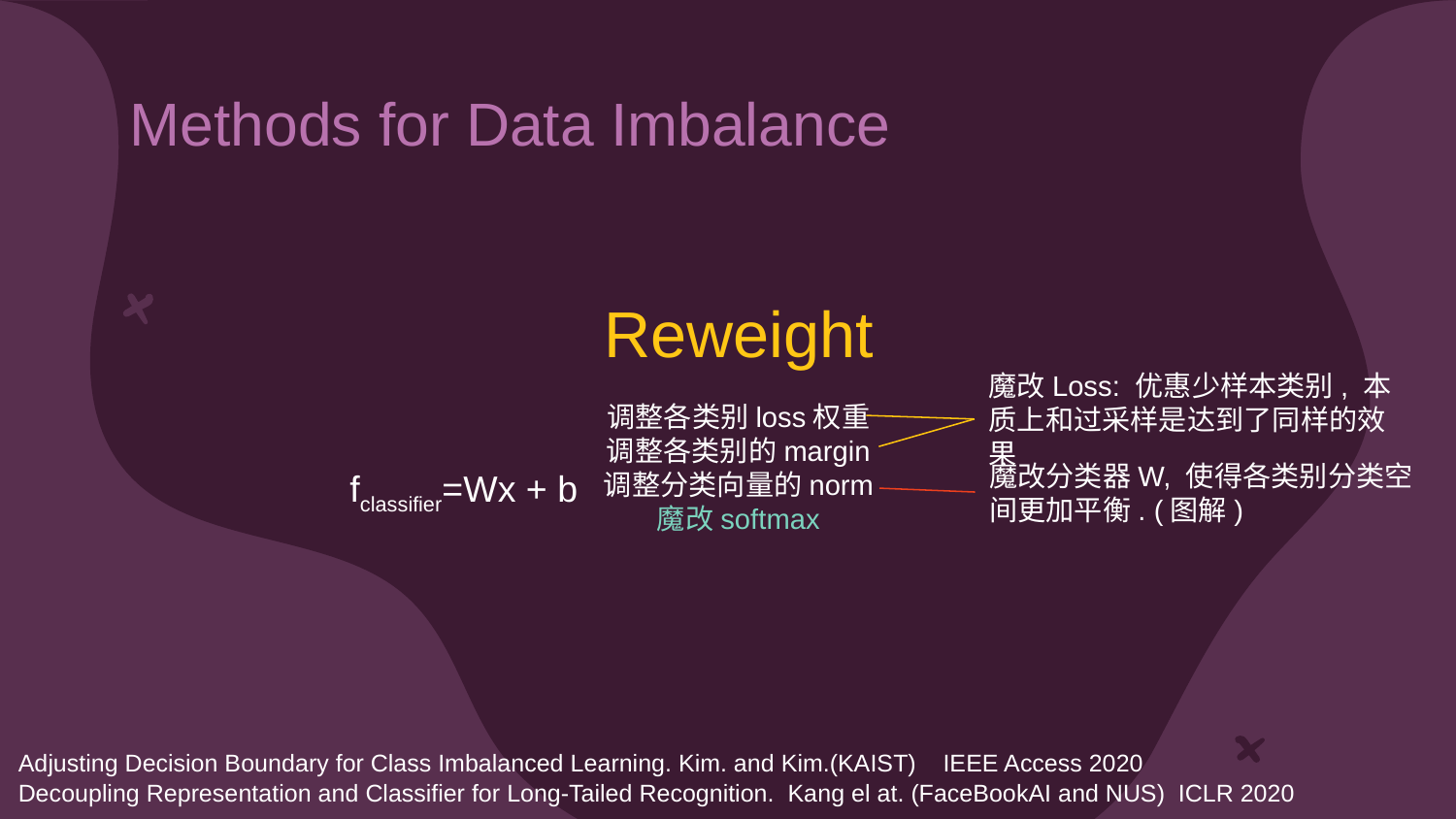

# Methods for Data Imbalance
Resample
Reweight
魔改Loss: 优惠少样本类别, 本质上和过采样是达到了同样的效果
调整各类别loss权重
调整各类别的margin
调整分类向量的norm
魔改softmax
Others
过采样
欠采样
魔改分类器W, 使得各类别分类空间更加平衡. (图解)
fclassifier=Wx + b
元学习(out of scope)
迁移
Adjusting Decision Boundary for Class Imbalanced Learning. Kim. and Kim.(KAIST)    IEEE Access 2020
Decoupling Representation and Classifier for Long-Tailed Recognition.  Kang el at. (FaceBookAI and NUS)  ICLR 2020